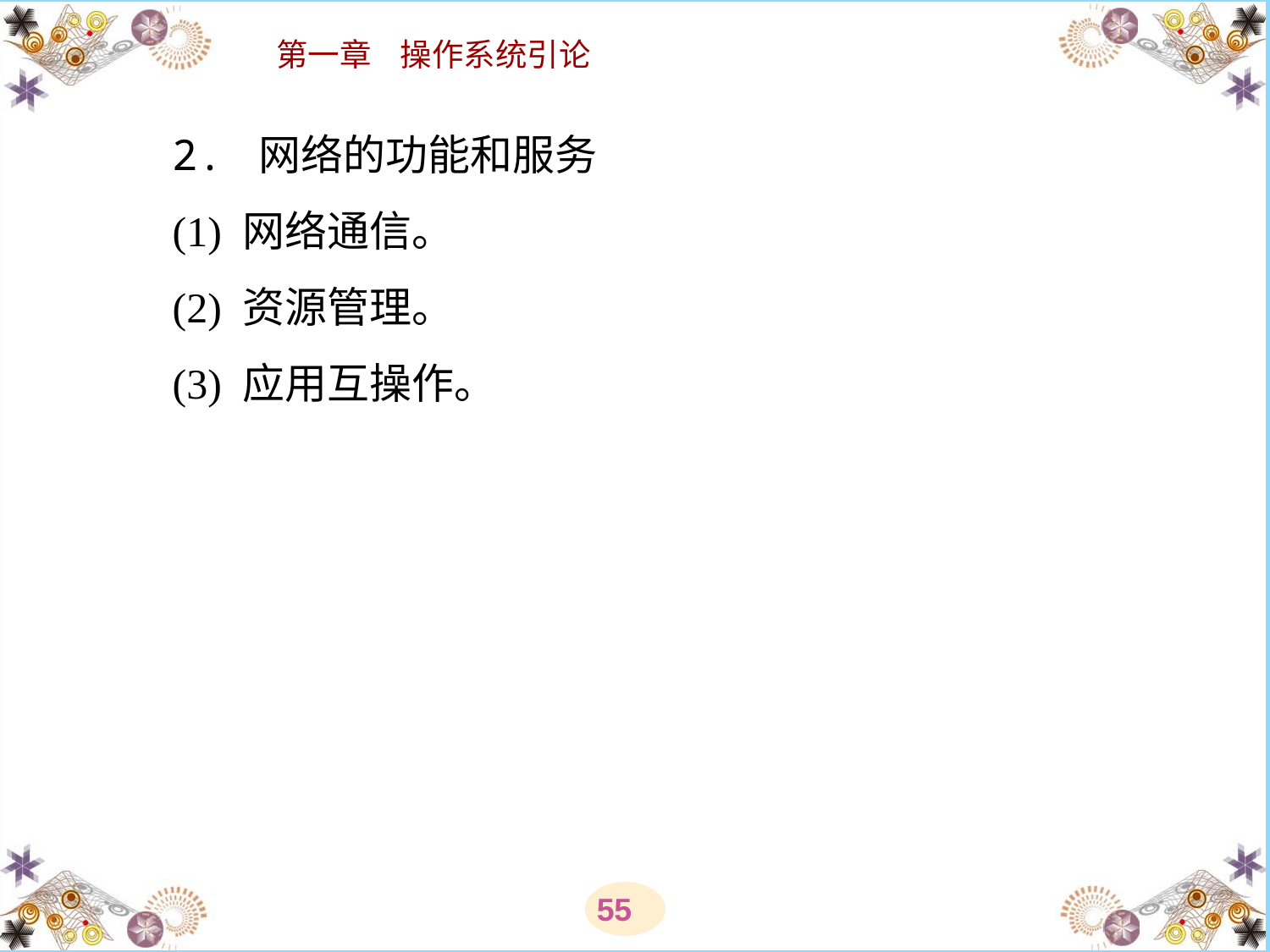

# 2. 网络的功能和服务 　　(1) 网络通信。 　　(2) 资源管理。 　　(3) 应用互操作。